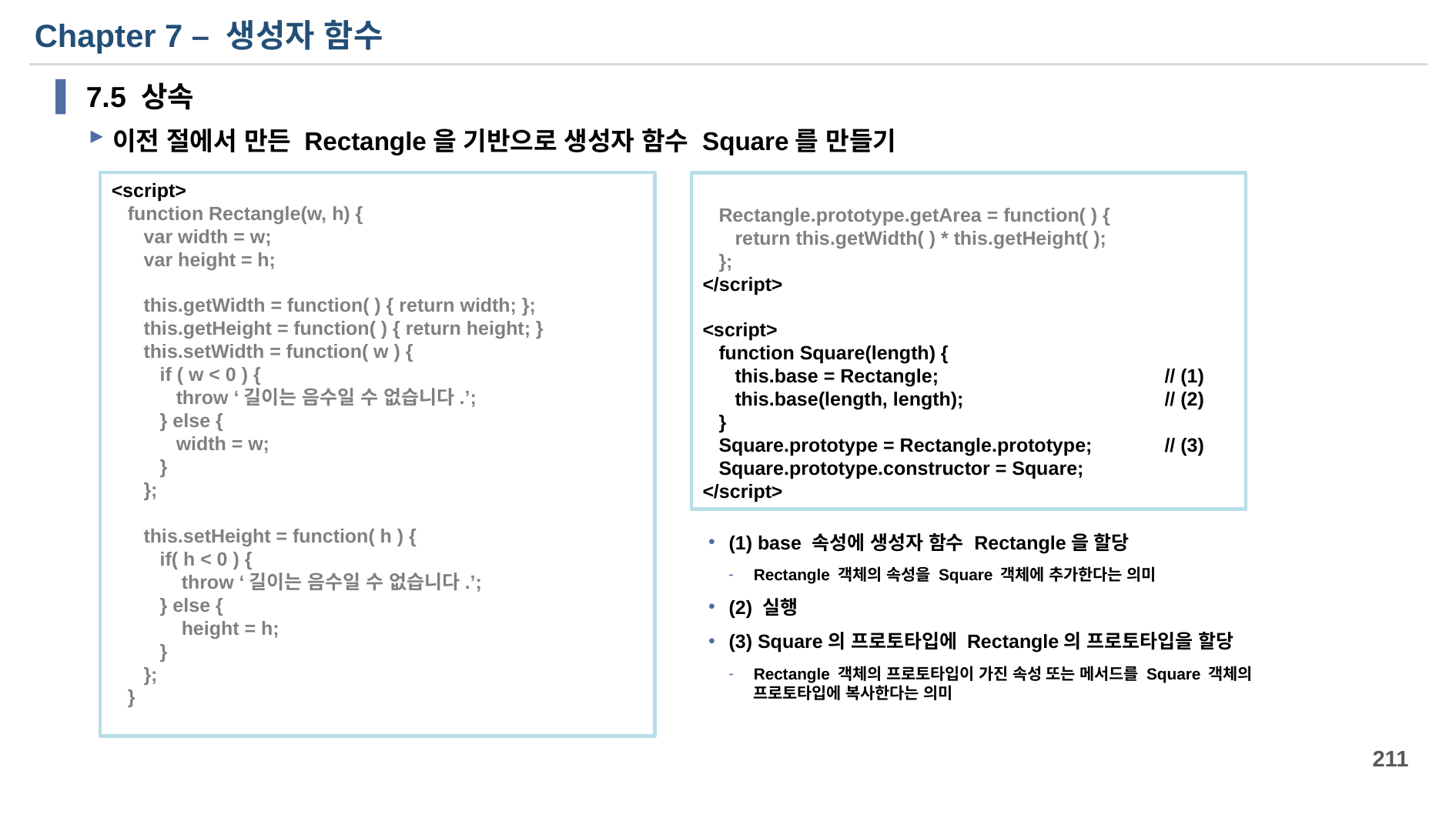

# Chapter 7 – 생성자 함수
7.5 상속
이전 절에서 만든 Rectangle을 기반으로 생성자 함수 Square를 만들기

   Rectangle.prototype.getArea = function( ) {
      return this.getWidth( ) * this.getHeight( );
   };
</script>

<script>
   function Square(length) {
      this.base = Rectangle;		// (1)
      this.base(length, length);		// (2)
   }
   Square.prototype = Rectangle.prototype;  	// (3)
   Square.prototype.constructor = Square;
</script>
<script>
   function Rectangle(w, h) {
      var width = w;
      var height = h;

      this.getWidth = function( ) { return width; };
      this.getHeight = function( ) { return height; }
      this.setWidth = function( w ) {
         if ( w < 0 ) {
            throw ‘길이는 음수일 수 없습니다.’;
         } else {
            width = w;
         }
      };

      this.setHeight = function( h ) {
         if( h < 0 ) {
             throw ‘길이는 음수일 수 없습니다.’;
         } else {
             height = h;
         }
      };
   }

(1) base 속성에 생성자 함수 Rectangle을 할당
Rectangle 객체의 속성을 Square 객체에 추가한다는 의미
(2) 실행
(3) Square의 프로토타입에 Rectangle의 프로토타입을 할당
Rectangle 객체의 프로토타입이 가진 속성 또는 메서드를 Square 객체의 프로토타입에 복사한다는 의미

211